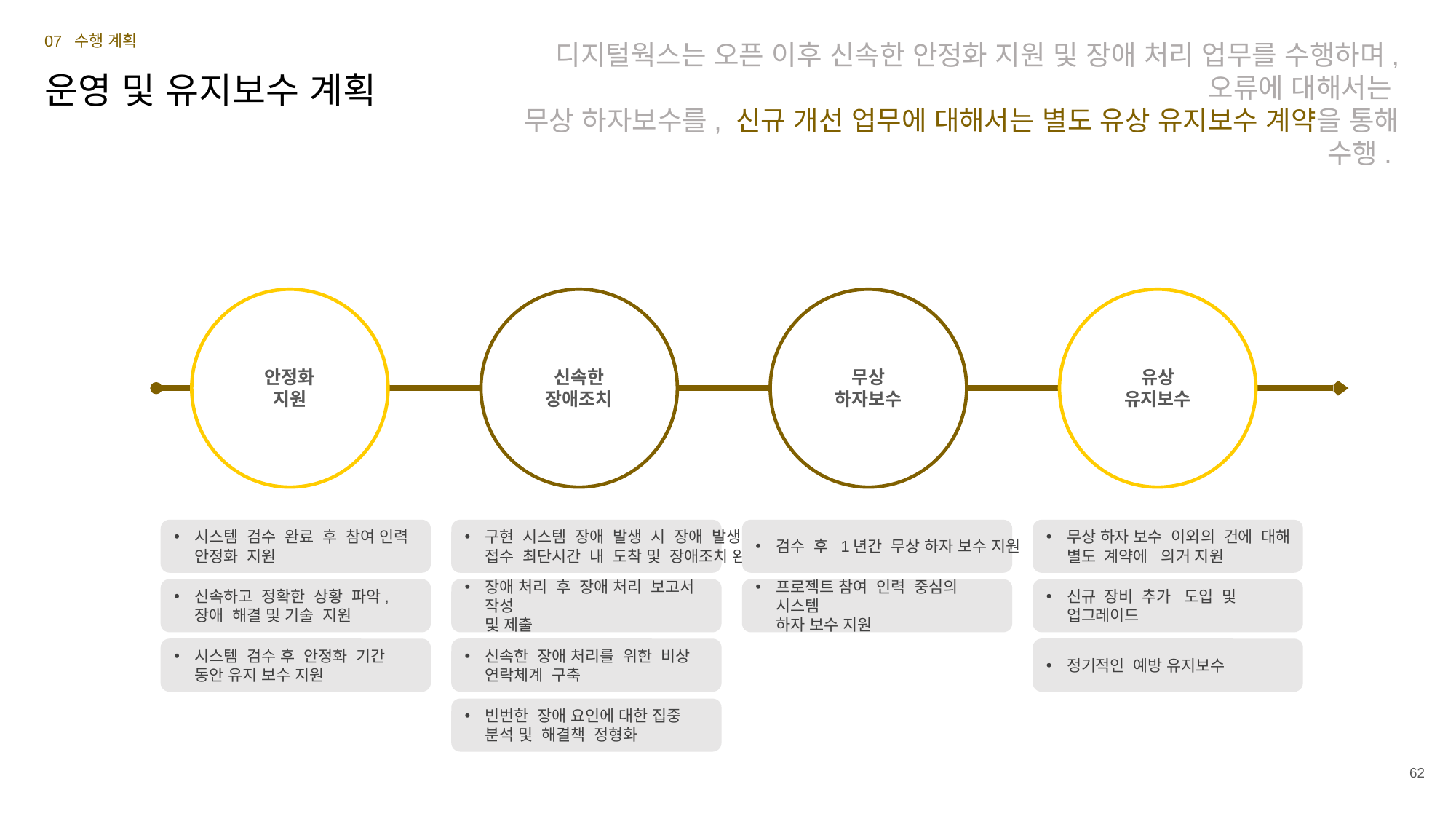

07  수행 계획
디지털웍스는 오픈 이후 신속한 안정화 지원 및 장애 처리 업무를 수행하며, 오류에 대해서는
무상 하자보수를, 신규 개선 업무에 대해서는 별도 유상 유지보수 계약을 통해 수행.
운영 및 유지보수 계획

신속한
장애조치

유상
유지보수
안정화
지원
무상
하자보수
시스템  검수  완료  후  참여 인력 안정화  지원
구현  시스템  장애  발생  시  장애  발생
접수  최단시간  내  도착 및  장애조치 완료
검수  후  1년간  무상 하자 보수 지원
무상 하자 보수  이외의  건에  대해
별도  계약에   의거 지원
신속하고  정확한  상황  파악, 장애  해결 및 기술  지원
장애 처리  후  장애 처리  보고서  작성
및 제출
프로젝트 참여  인력  중심의 시스템
하자 보수 지원
신규  장비  추가   도입  및 업그레이드
시스템  검수 후  안정화  기간  동안 유지 보수 지원
신속한  장애 처리를  위한  비상 연락체계  구축
정기적인  예방 유지보수
빈번한  장애 요인에 대한 집중 분석 및  해결책  정형화
62